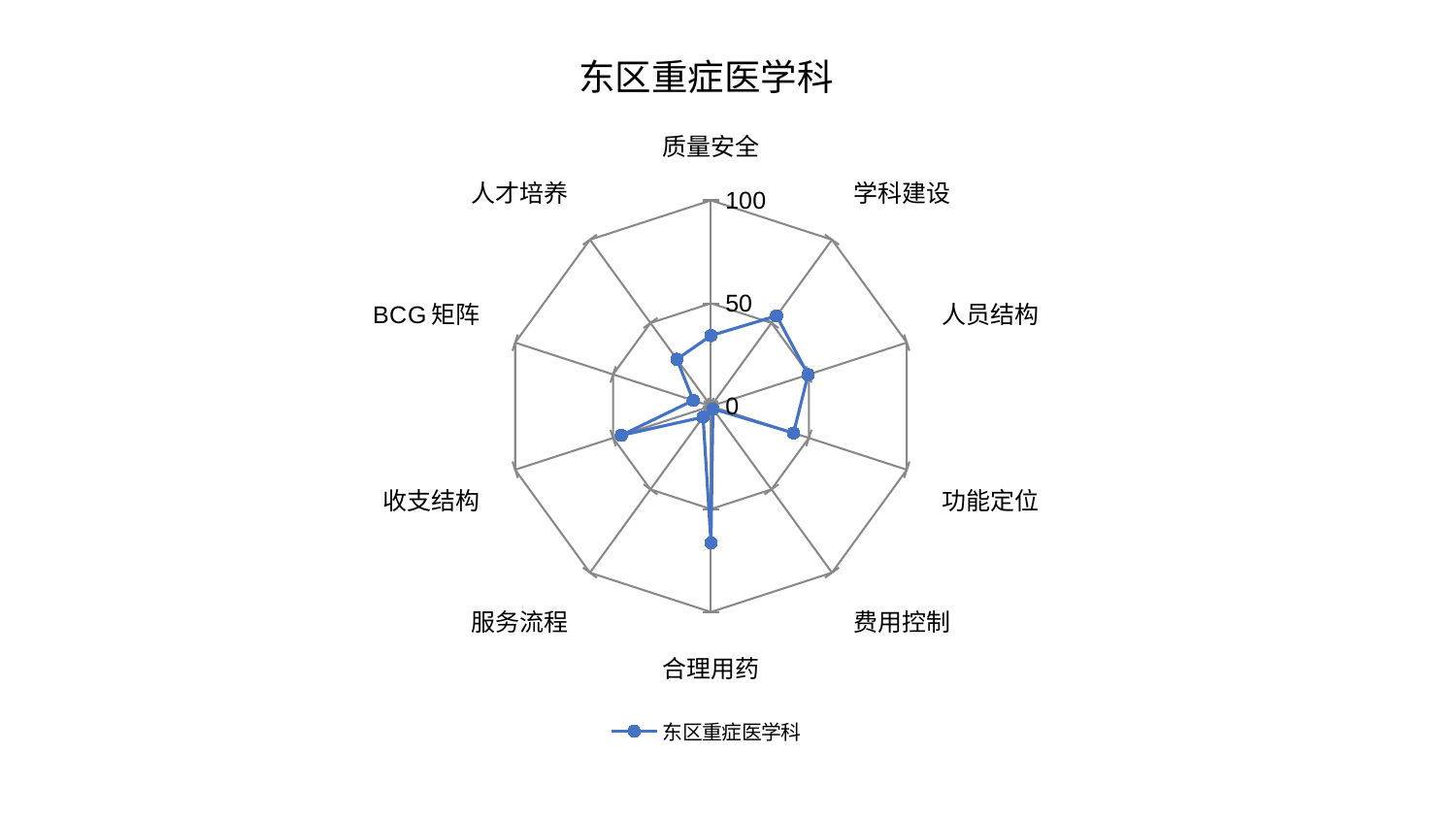

### Chart: 东区重症医学科

| Category | 东区重症医学科 |
|---|---|
| 质量安全 | 34.31546220830878 |
| 学科建设 | 54.238356809487975 |
| 人员结构 | 49.59854061253345 |
| 功能定位 | 42.19558277057353 |
| 费用控制 | 1.6318558693659413 |
| 合理用药 | 66.40275853204902 |
| 服务流程 | 6.576594737246937 |
| 收支结构 | 45.79604195071576 |
| BCG矩阵 | 9.054250300842199 |
| 人才培养 | 28.209837732031446 |
104